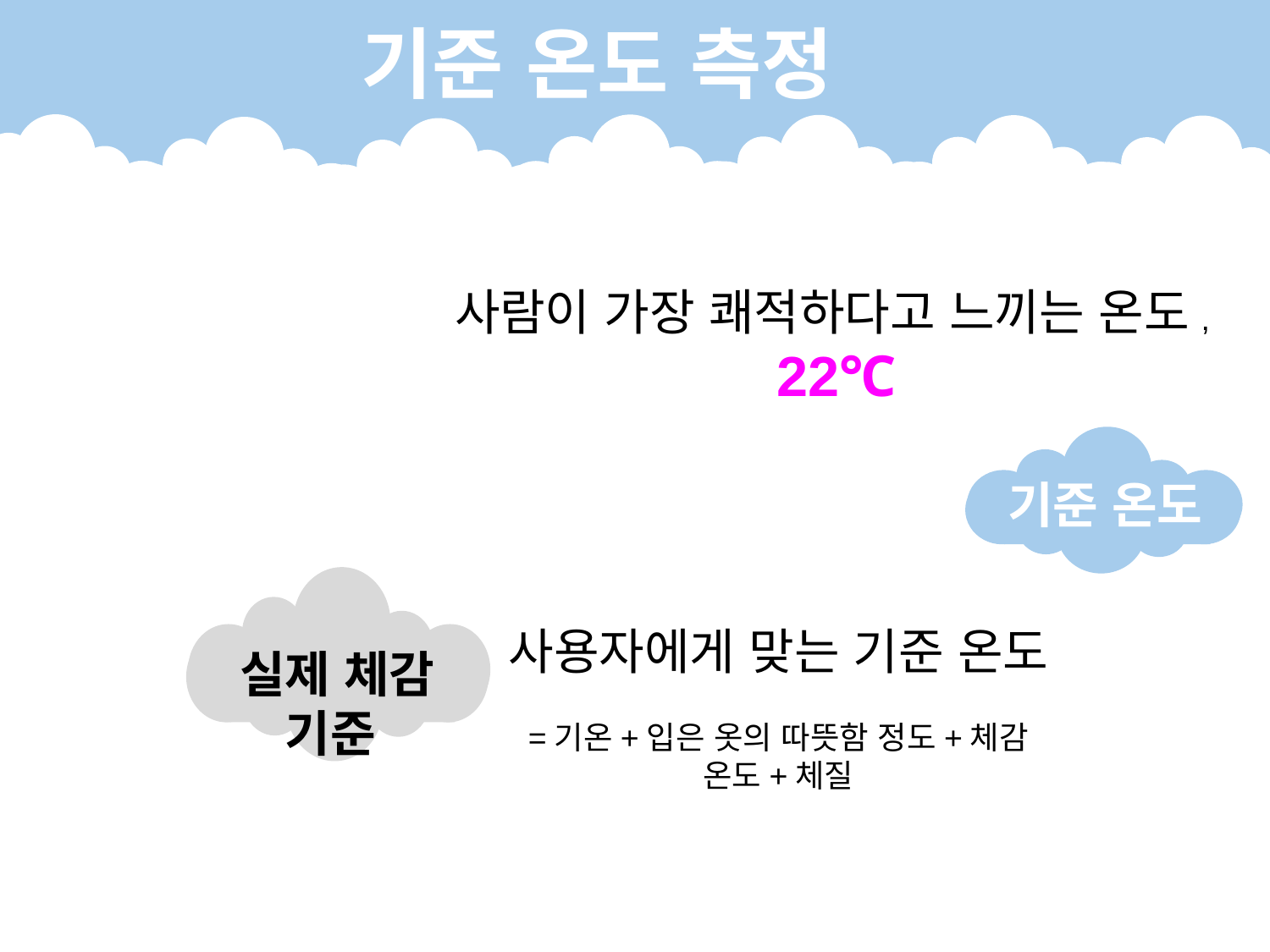

기준 온도 측정

사람이 가장 쾌적하다고 느끼는 온도,  22℃

기준 온도

실제 체감 기준
사용자에게 맞는 기준 온도

=기온+입은 옷의 따뜻함 정도+체감 온도+체질